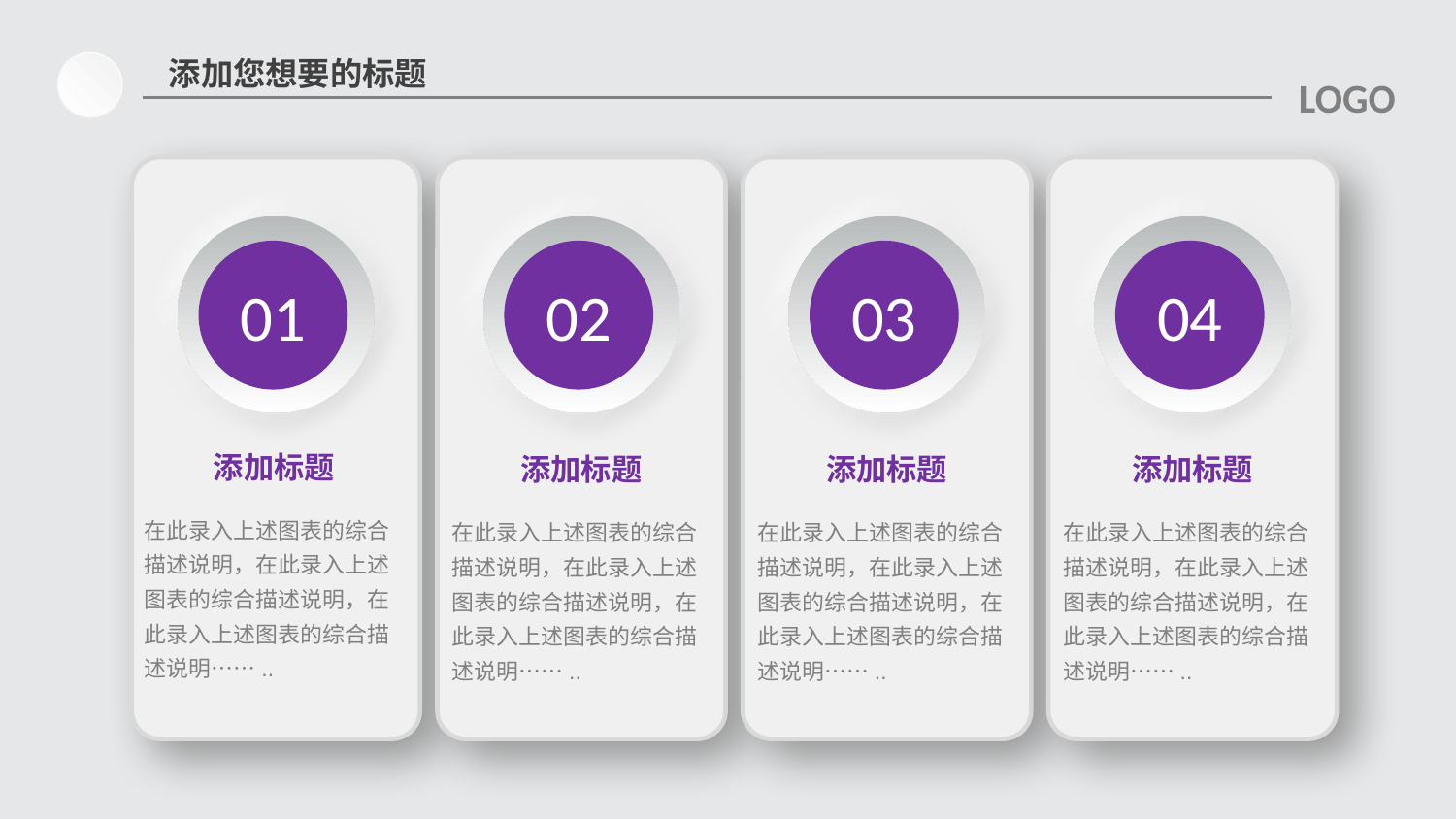

添加您想要的标题

LOGO

01

02

03

04
添加标题
添加标题
添加标题
添加标题
在此录入上述图表的综合描述说明，在此录入上述图表的综合描述说明，在此录入上述图表的综合描述说明……..
在此录入上述图表的综合描述说明，在此录入上述图表的综合描述说明，在此录入上述图表的综合描述说明……..
在此录入上述图表的综合描述说明，在此录入上述图表的综合描述说明，在此录入上述图表的综合描述说明……..
在此录入上述图表的综合描述说明，在此录入上述图表的综合描述说明，在此录入上述图表的综合描述说明……..